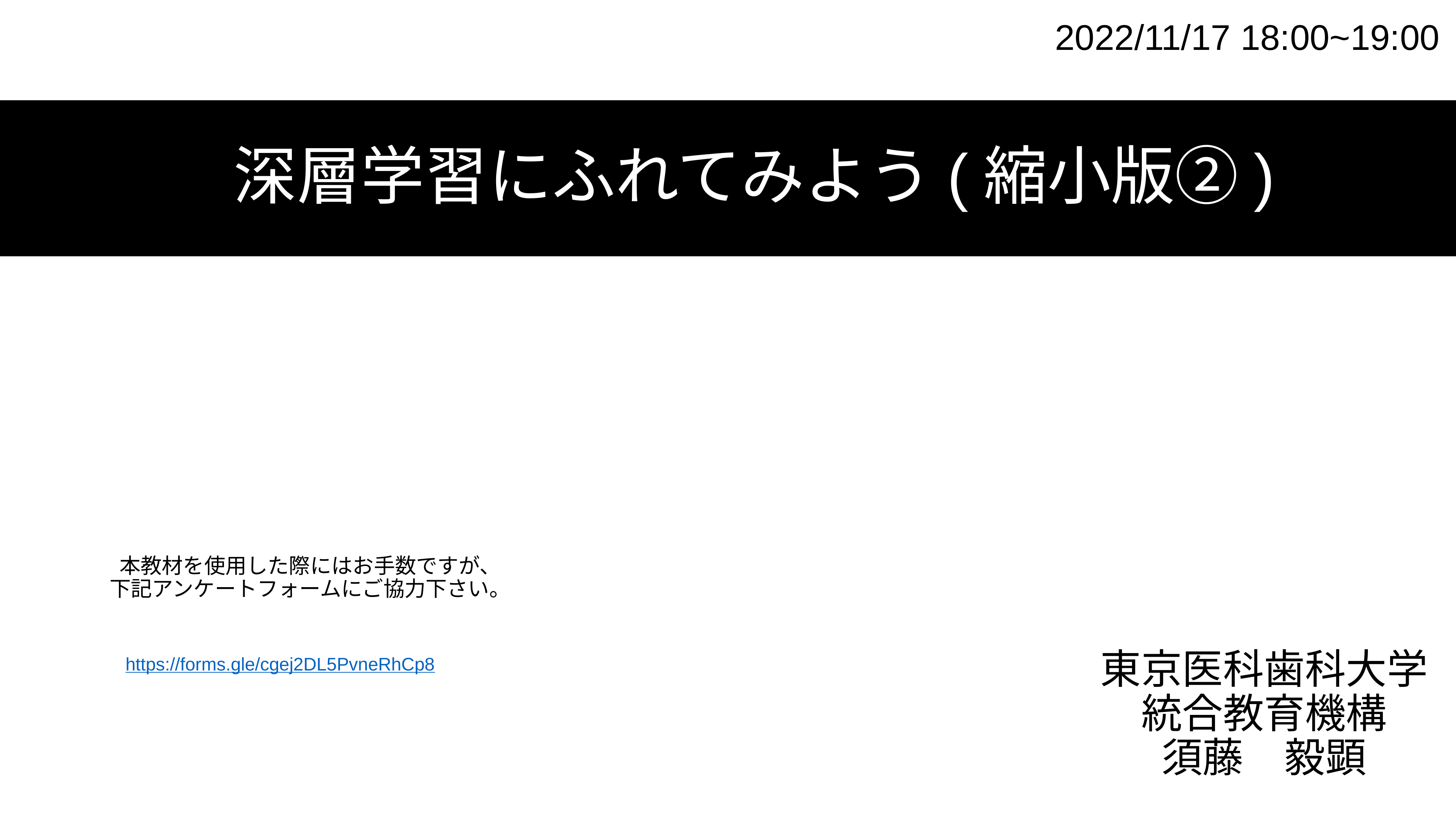

2022/11/17 18:00~19:00

深層学習にふれてみよう(縮小版②)
本教材を使用した際にはお手数ですが、
下記アンケートフォームにご協力下さい。
東京医科歯科大学
統合教育機構
須藤　毅顕
https://forms.gle/cgej2DL5PvneRhCp8